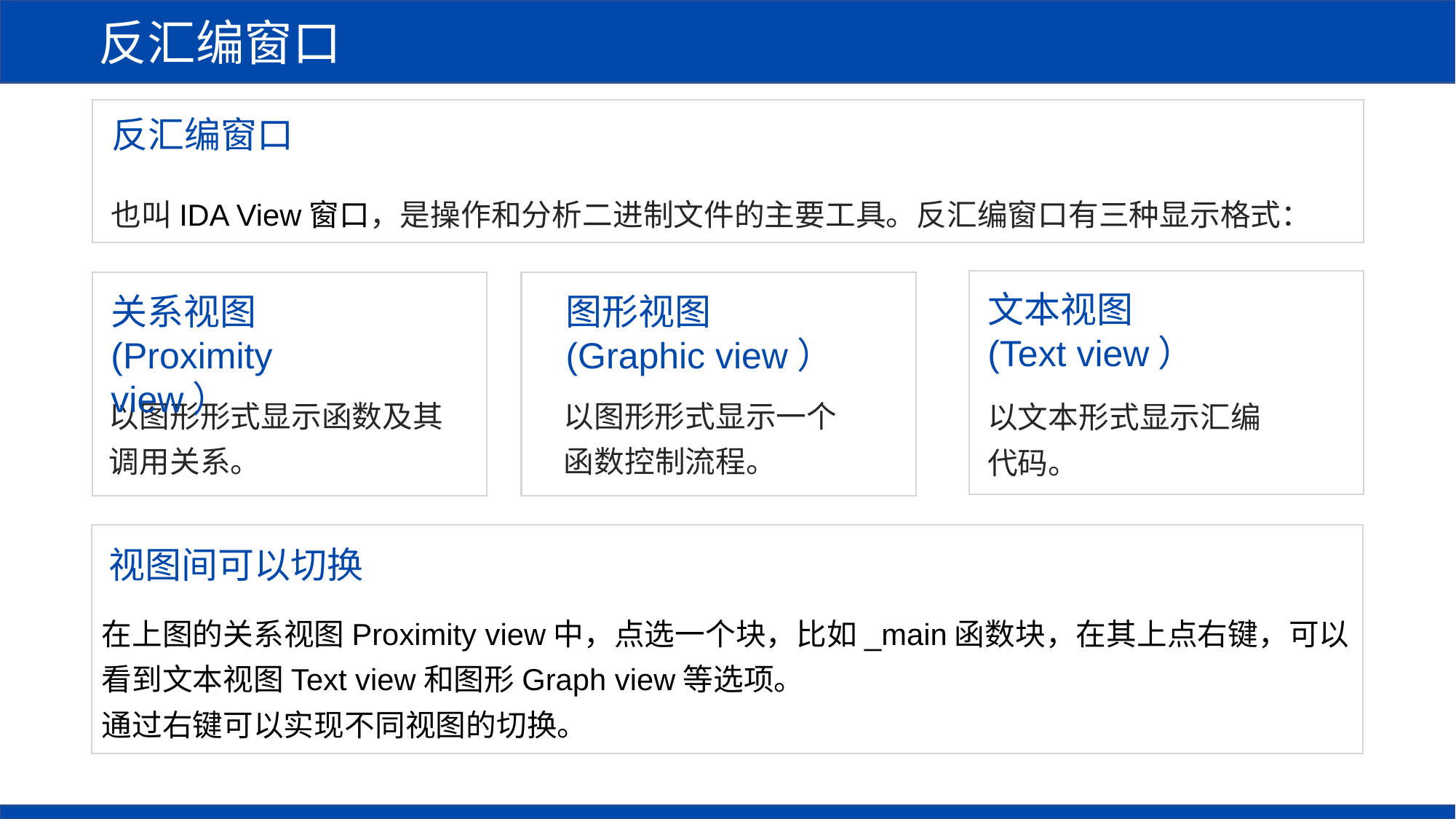

反汇编窗口

反汇编窗口
也叫IDA View窗口，是操作和分析二进制文件的主要工具。反汇编窗口有三种显示格式：

文本视图
(Text view）
关系视图(Proximity view）
图形视图(Graphic view）
以图形形式显示函数及其调用关系。
以图形形式显示一个函数控制流程。
以文本形式显示汇编代码。

视图间可以切换
在上图的关系视图Proximity view中，点选一个块，比如_main函数块，在其上点右键，可以看到文本视图Text view和图形Graph view等选项。
通过右键可以实现不同视图的切换。